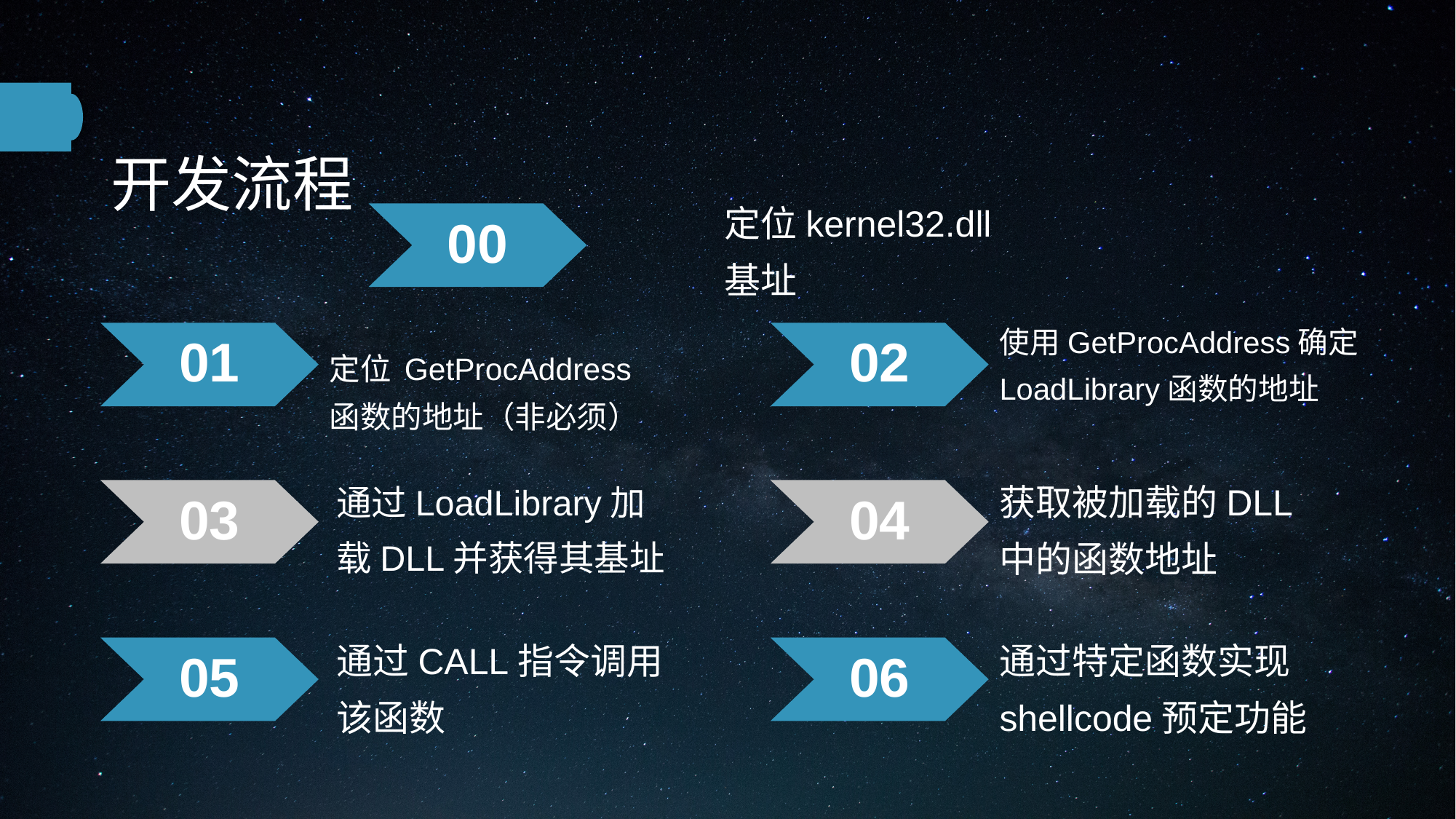

开发流程

定位kernel32.dll
基址
00
使用GetProcAddress确定 LoadLibrary函数的地址
定位 GetProcAddress函数的地址（非必须）
01
02
通过LoadLibrary加载DLL并获得其基址
获取被加载的DLL中的函数地址
03
04
通过CALL指令调用该函数
通过特定函数实现shellcode预定功能
05
06